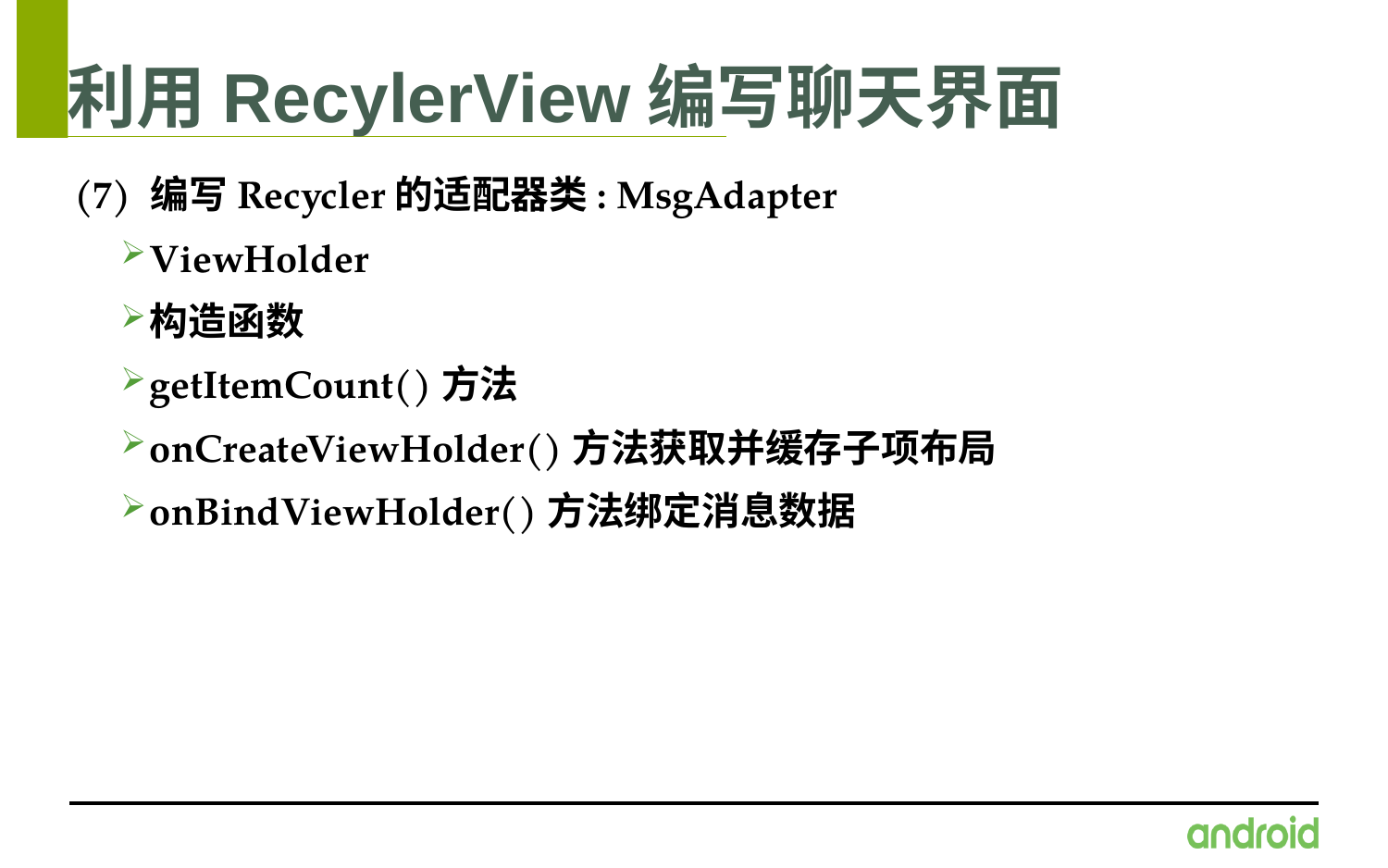

# 利用RecylerView编写聊天界面
(7) 编写Recycler的适配器类: MsgAdapter
ViewHolder
构造函数
getItemCount()方法
onCreateViewHolder()方法获取并缓存子项布局
onBindViewHolder()方法绑定消息数据